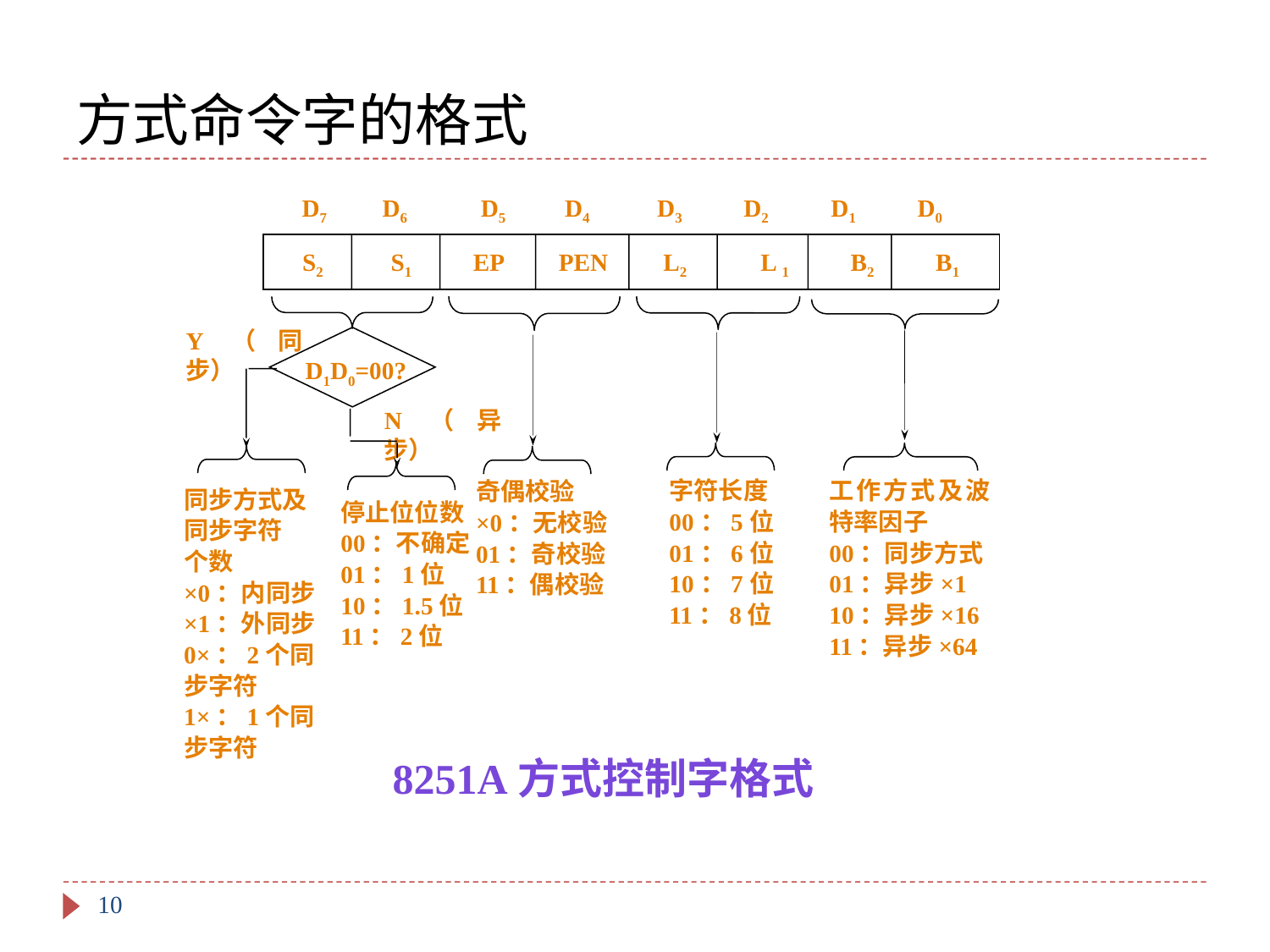

# 方式命令字的格式
D7         D6            D5          D4           D3          D2           D1          D0

S2           S1          EP         PEN         L2            L 1          B2          B1
Y（同步）

D1D0=00?

N（异步）

字符长度
00：5位
01：6位
10：7位
11：8位

工作方式及波特率因子
00：同步方式
01：异步×1
10：异步×16
11：异步×64

奇偶校验
×0：无校验
01：奇校验
11：偶校验

同步方式及
同步字符
个数
×0：内同步
×1：外同步
0×：2个同
步字符
1×：1个同
步字符

停止位位数
00：不确定
01：1位
10：1.5位
11：2位

8251A方式控制字格式
10